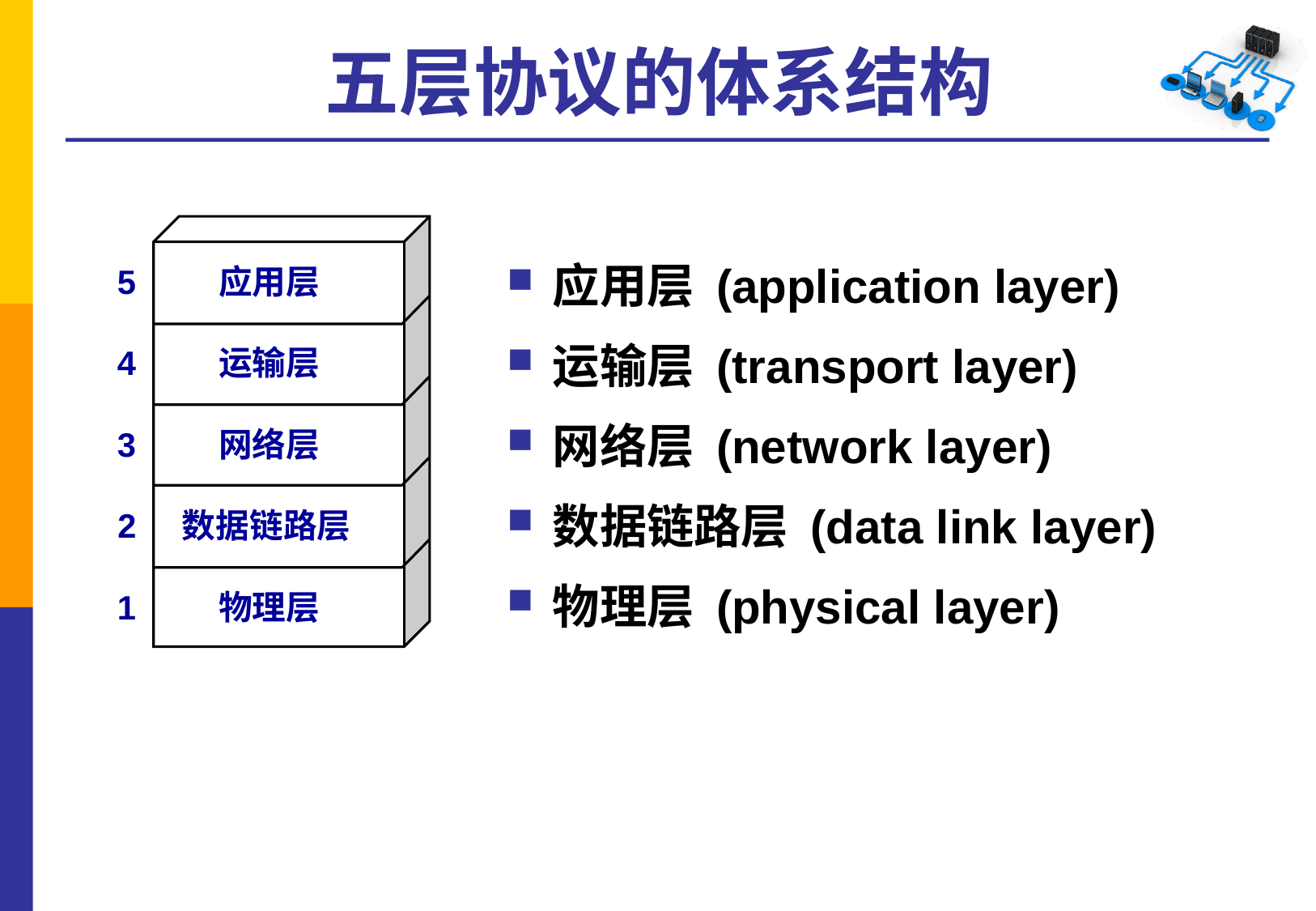

# 五层协议的体系结构

应用层 (application layer)
运输层 (transport layer)
网络层 (network layer)
数据链路层 (data link layer)
物理层 (physical layer)
5        应用层
4        运输层
3        网络层
数据链路层
2    数据链路层
1        物理层